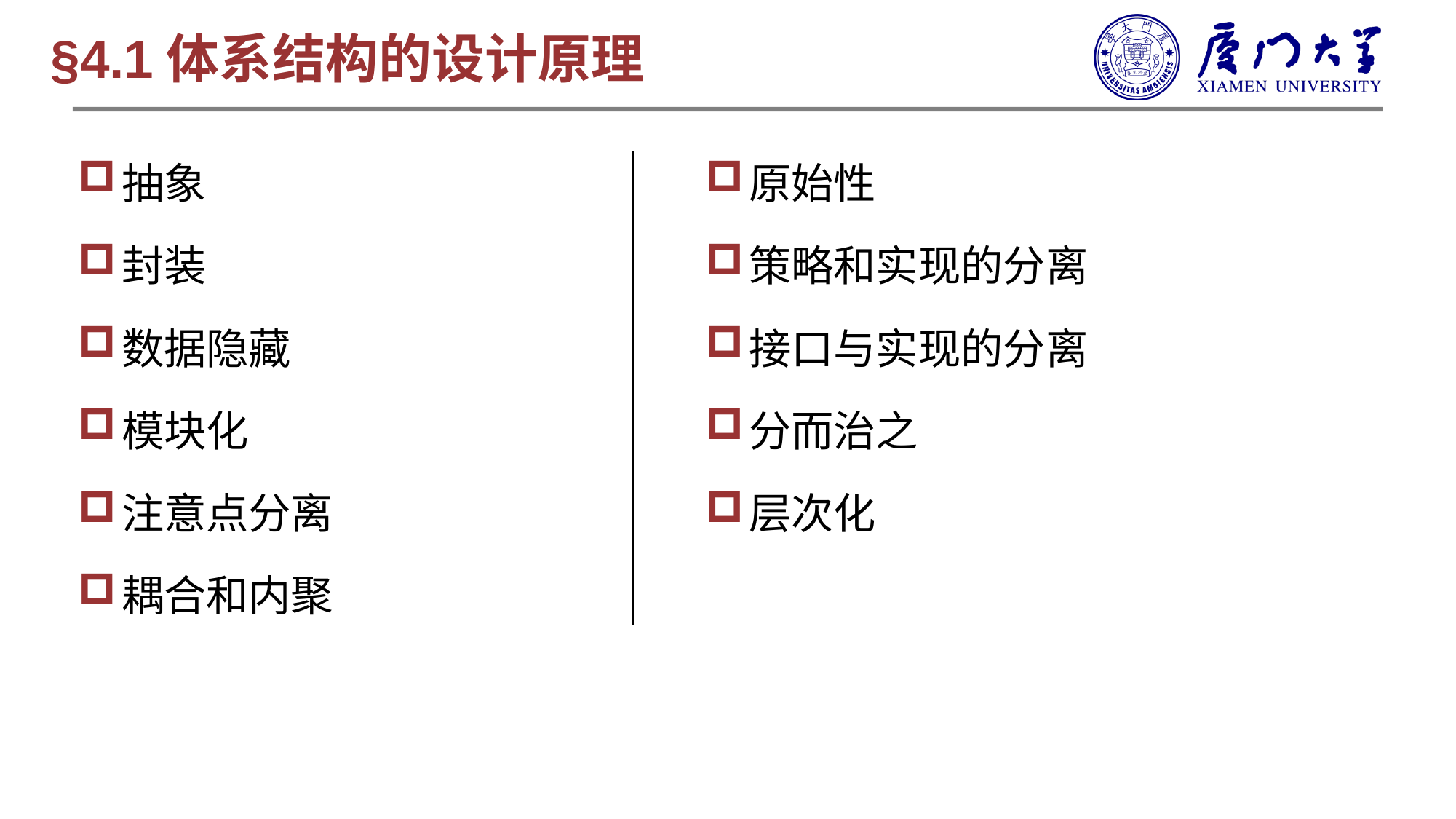

§4.1体系结构的设计原理
抽象
封装
数据隐藏
模块化
注意点分离
耦合和内聚
原始性
策略和实现的分离
接口与实现的分离
分而治之
层次化